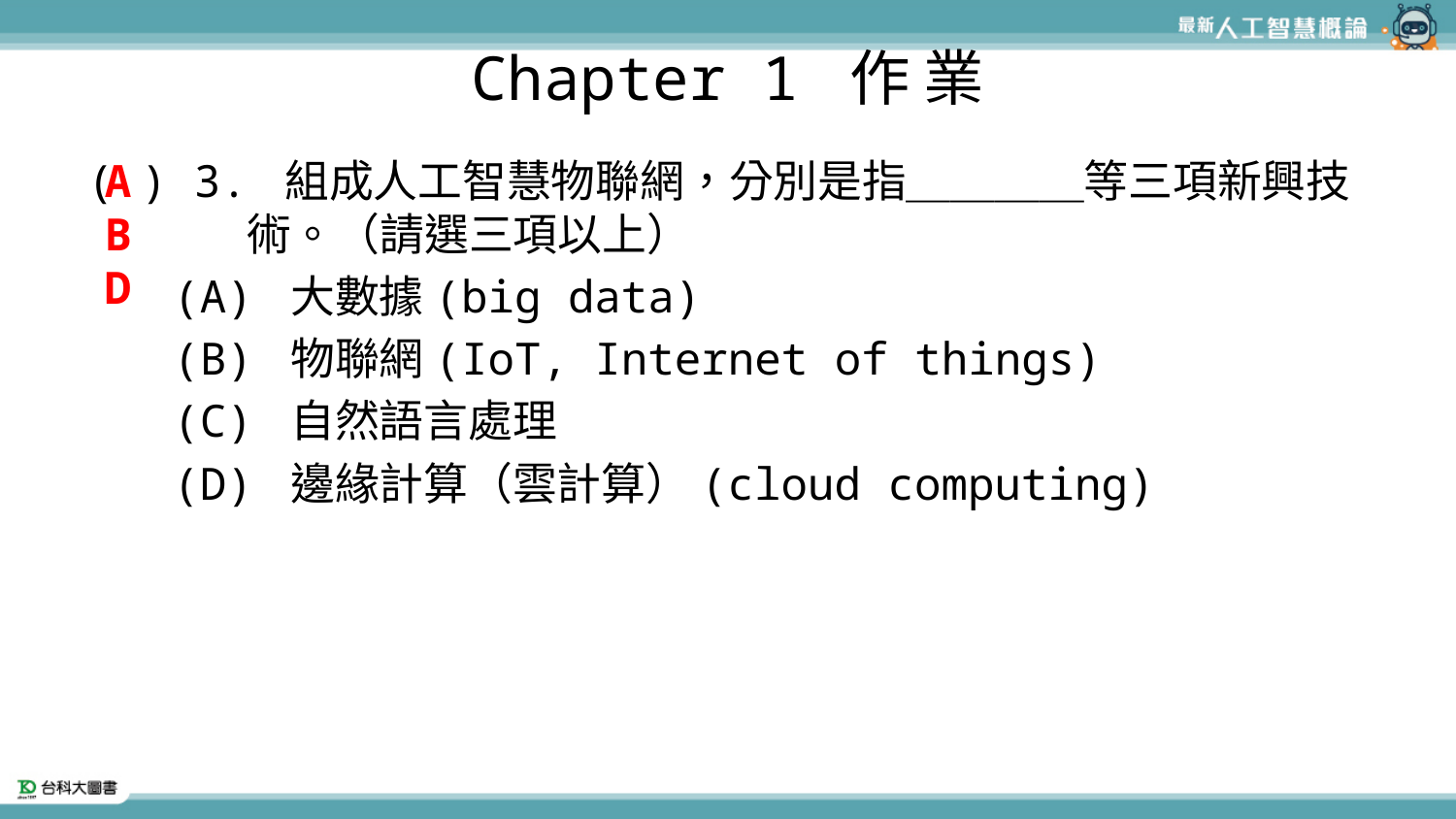

# Chapter 1 作 業
( ) 3. 組成人工智慧物聯網，分別是指＿＿＿＿等三項新興技術。（請選三項以上）
(A) 大數據(big data)
(B) 物聯網(IoT, Internet of things)
(C) 自然語言處理
(D) 邊緣計算（雲計算）(cloud computing)
A
B
D